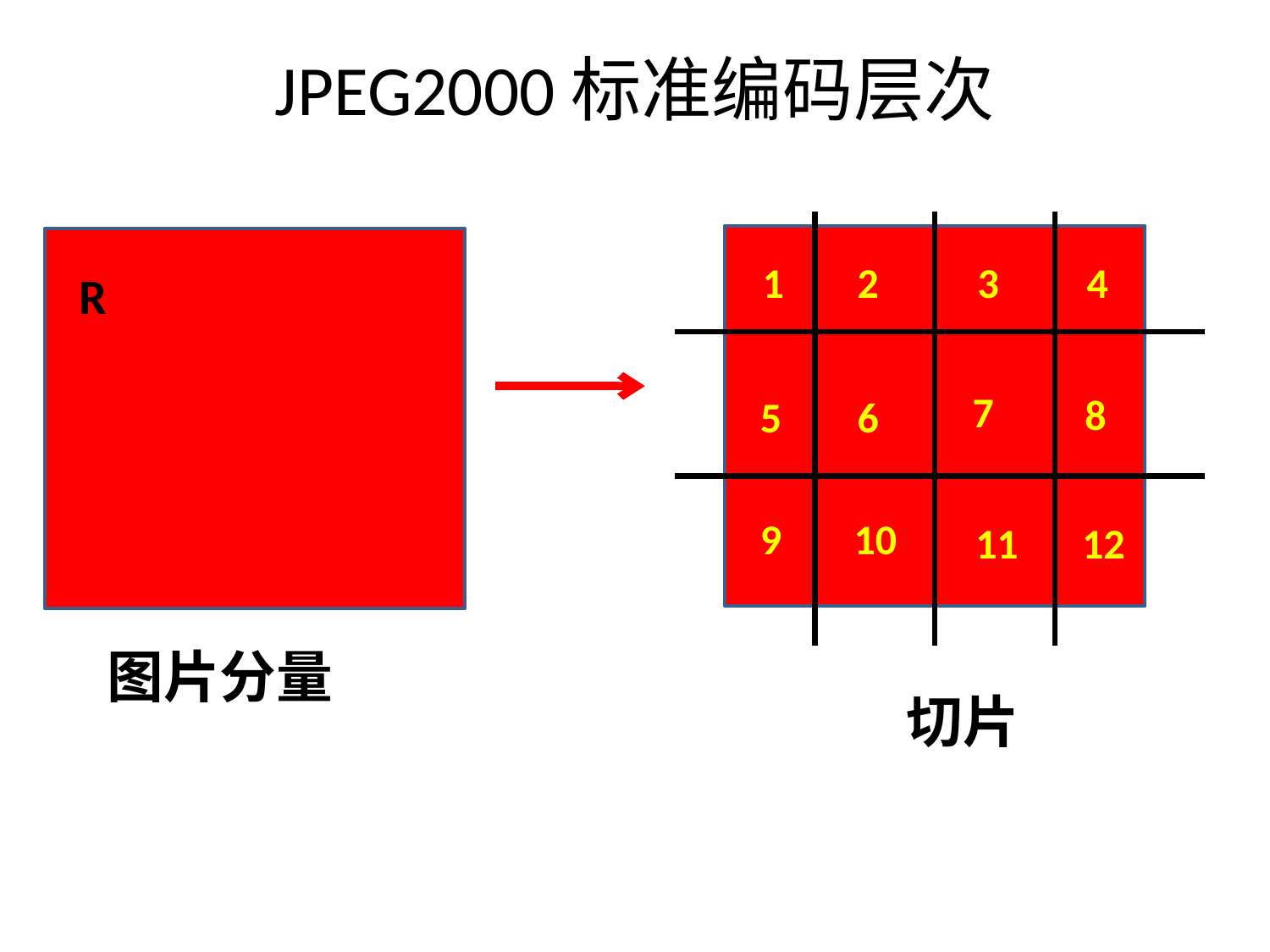

# JPEG2000标准编码层次

3
1
2
4
R
7
8
6
5
9
10
11
12
图片分量
切片